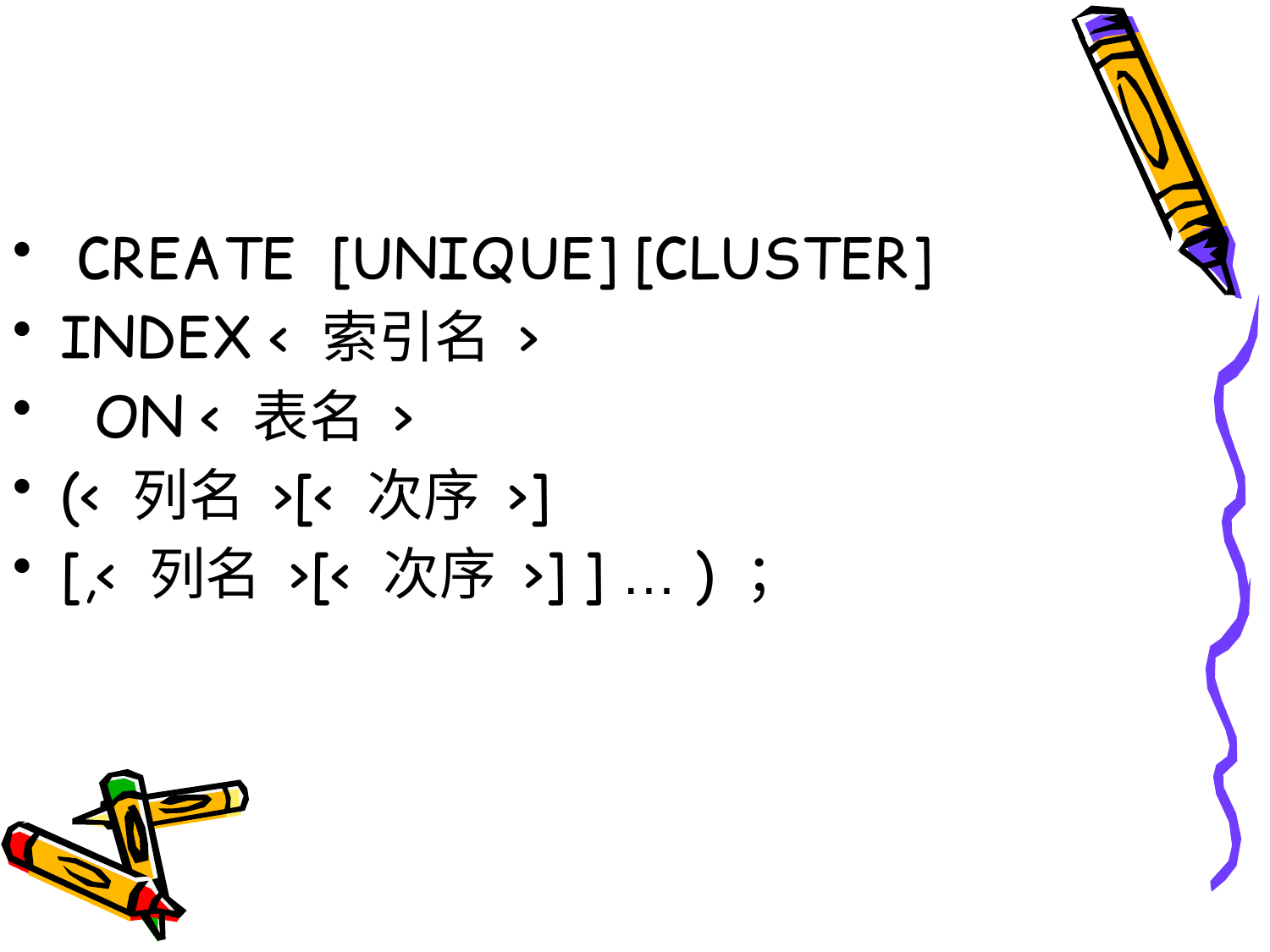

#
 CREATE  [UNIQUE] [CLUSTER]
INDEX < 索引名 >
  ON < 表名 >
(< 列名 >[< 次序 >]
[,< 列名 >[< 次序 >] ] … ) ；